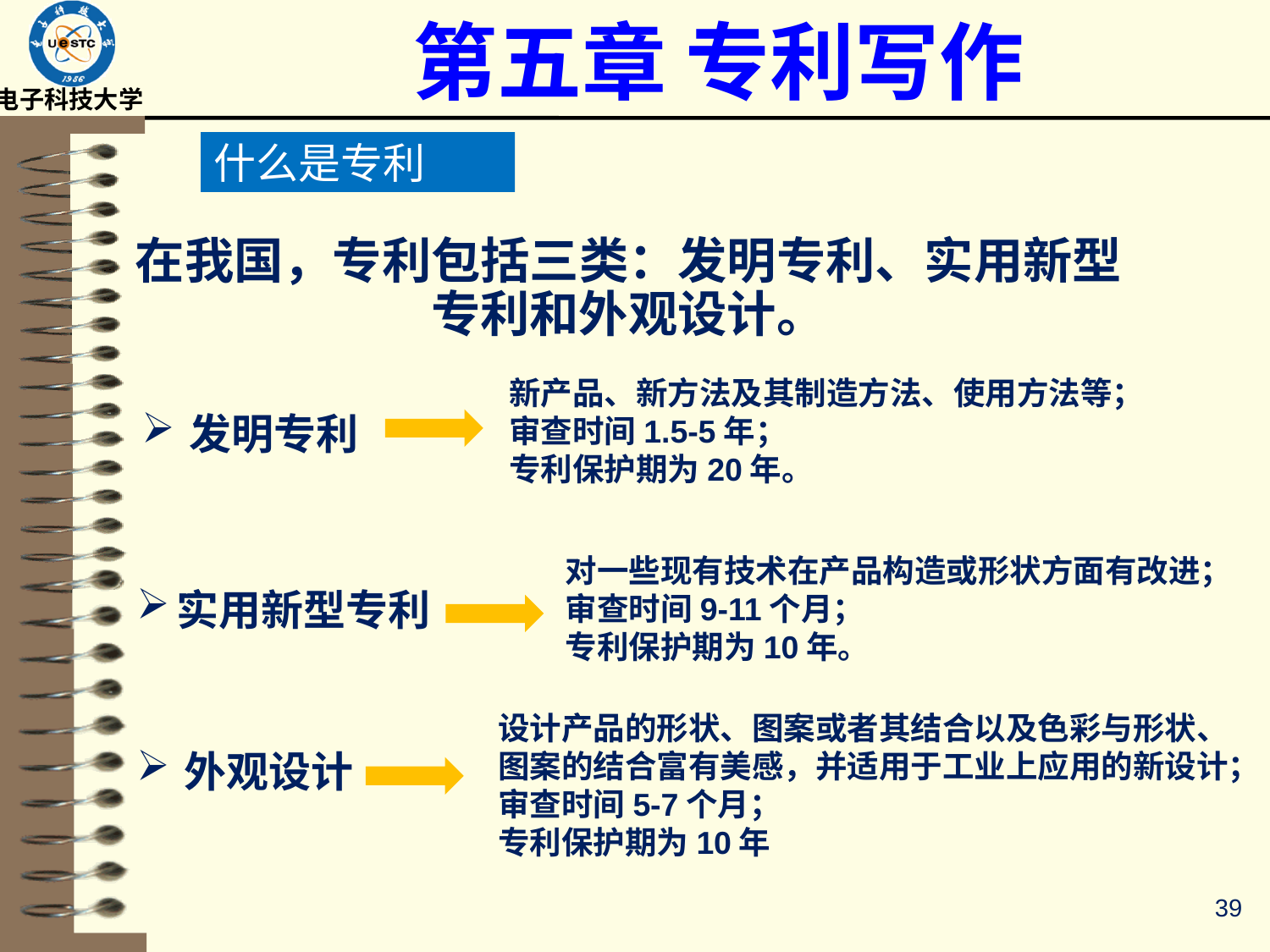

# 第五章 专利写作
什么是专利
在我国，专利包括三类：发明专利、实用新型专利和外观设计。
新产品、新方法及其制造方法、使用方法等；
审查时间1.5-5年；
专利保护期为20年。

发明专利

对一些现有技术在产品构造或形状方面有改进；
审查时间9-11个月；
专利保护期为10年。

实用新型专利

设计产品的形状、图案或者其结合以及色彩与形状、图案的结合富有美感，并适用于工业上应用的新设计；
审查时间5-7个月；
专利保护期为10年

外观设计

39